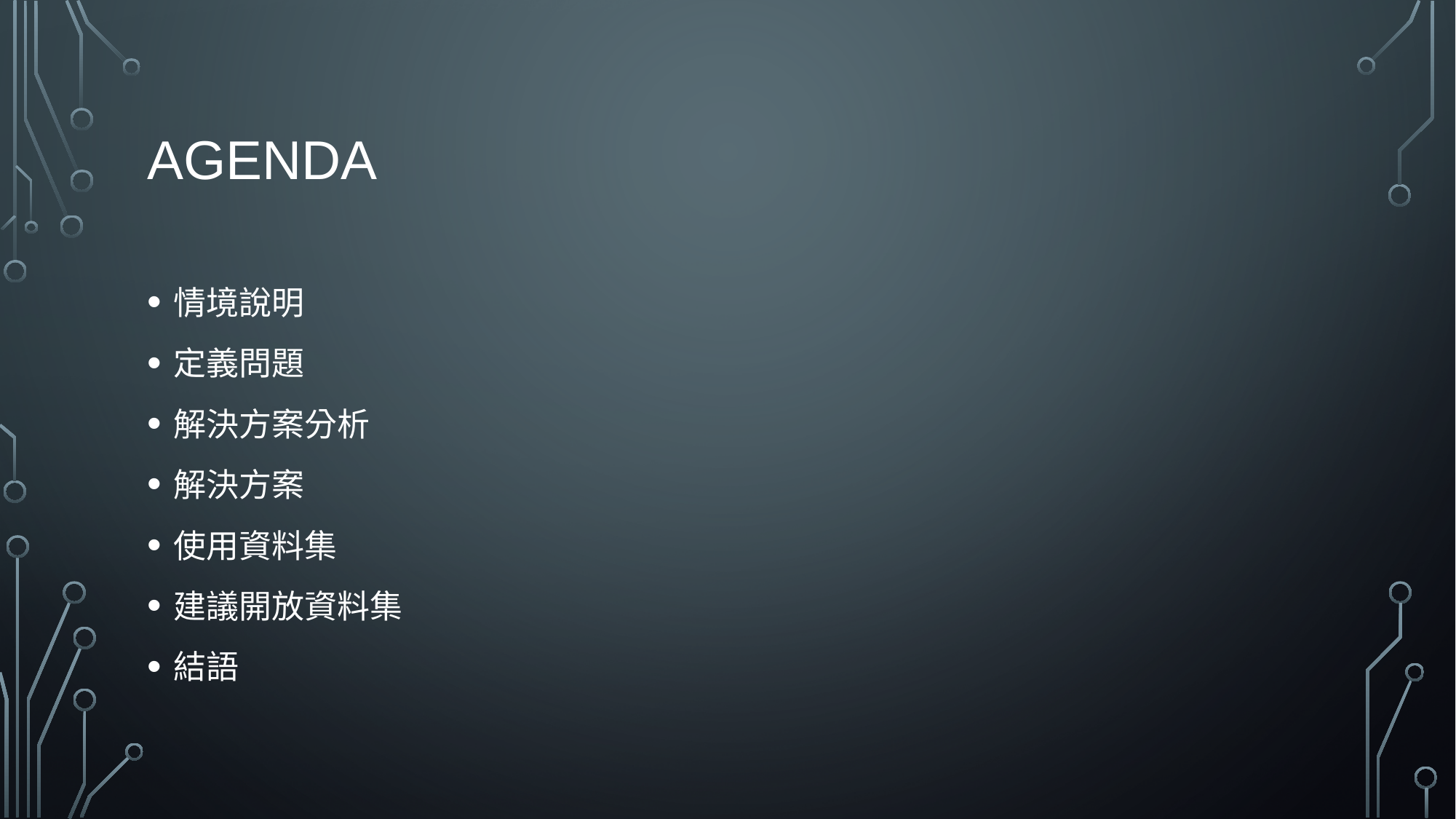

# Agenda
情境說明
定義問題
解決方案分析
解決方案
使用資料集
建議開放資料集
結語